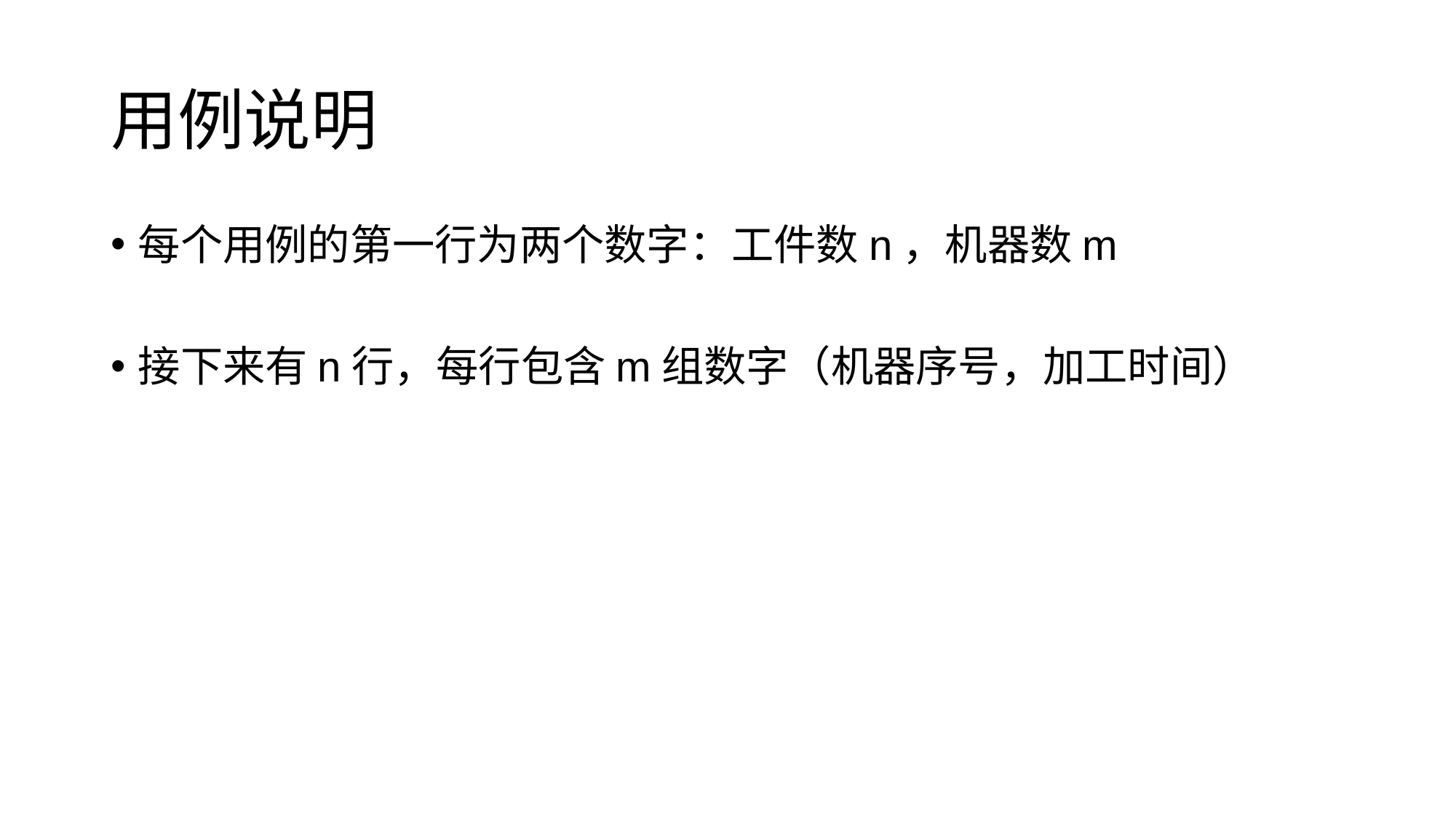

# 用例说明
每个用例的第一行为两个数字：工件数n，机器数m

接下来有n行，每行包含m组数字（机器序号，加工时间）